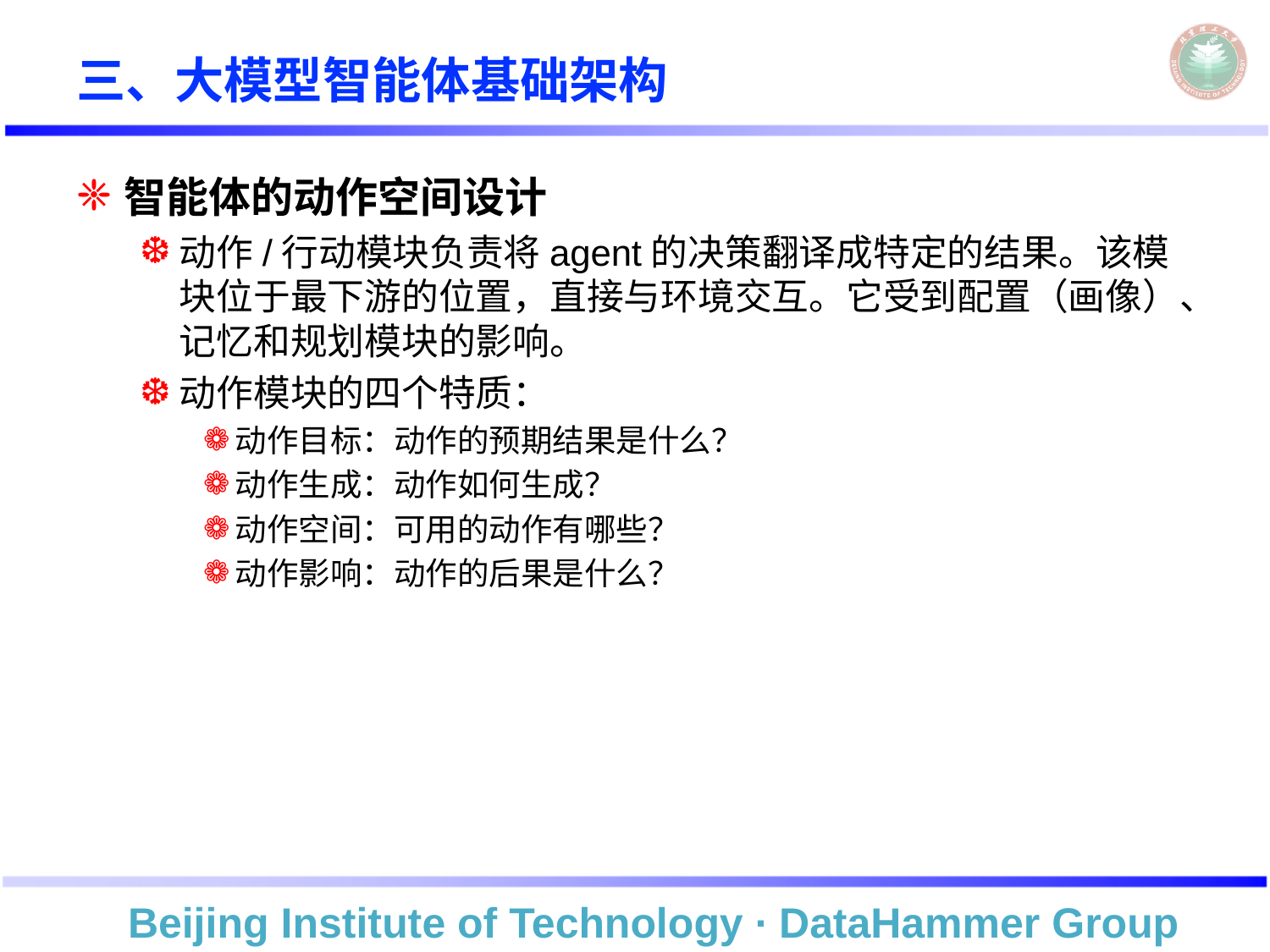

# 三、大模型智能体基础架构
智能体的动作空间设计
动作/行动模块负责将agent的决策翻译成特定的结果。该模块位于最下游的位置，直接与环境交互。它受到配置（画像）、记忆和规划模块的影响。
动作模块的四个特质：
动作目标：动作的预期结果是什么？
动作生成：动作如何生成？
动作空间：可用的动作有哪些？
动作影响：动作的后果是什么？